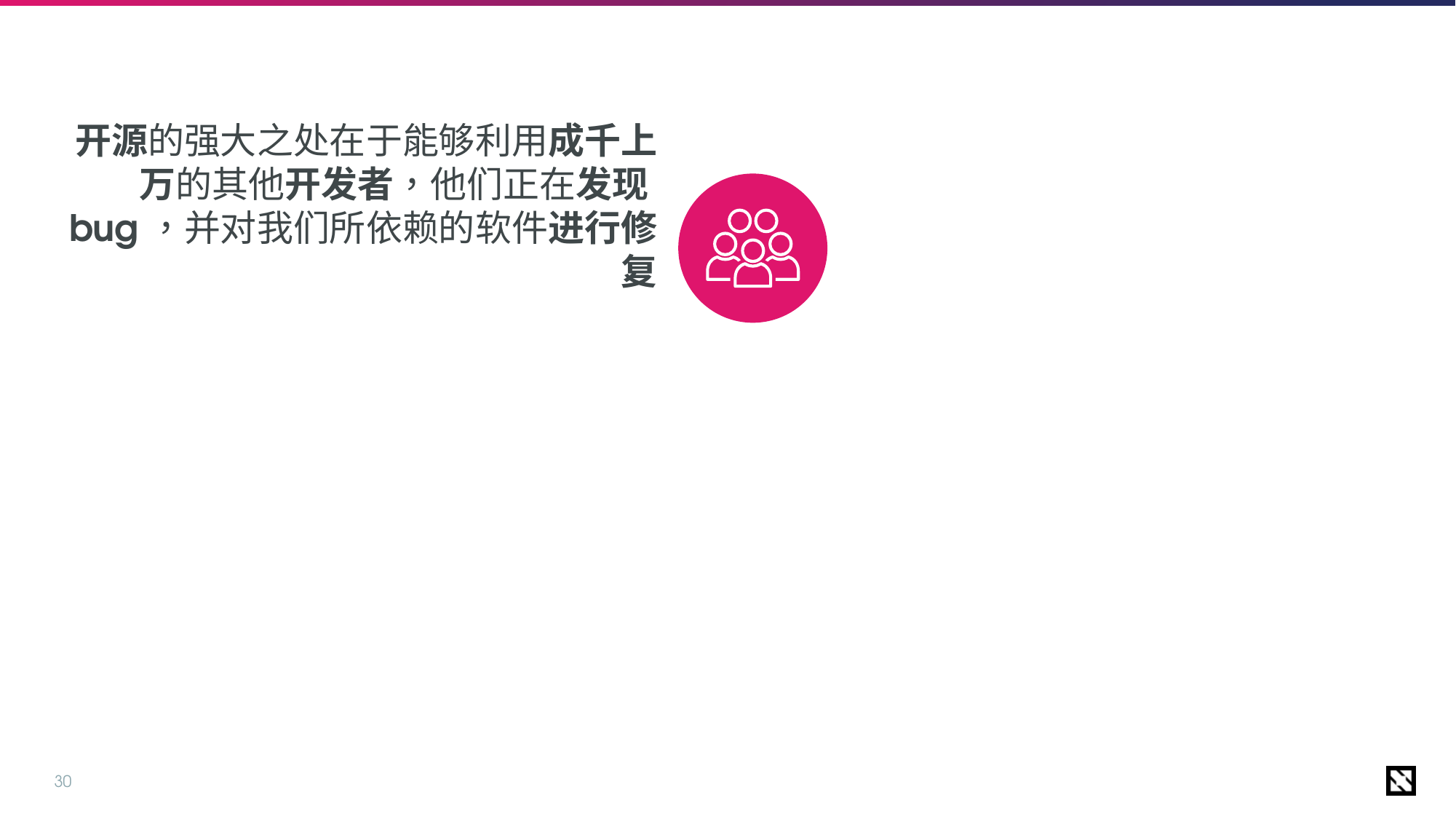

开源的强大之处在于能够利用成千上万的其他开发者，他们正在发现bug，并对我们所依赖的软件进行修复